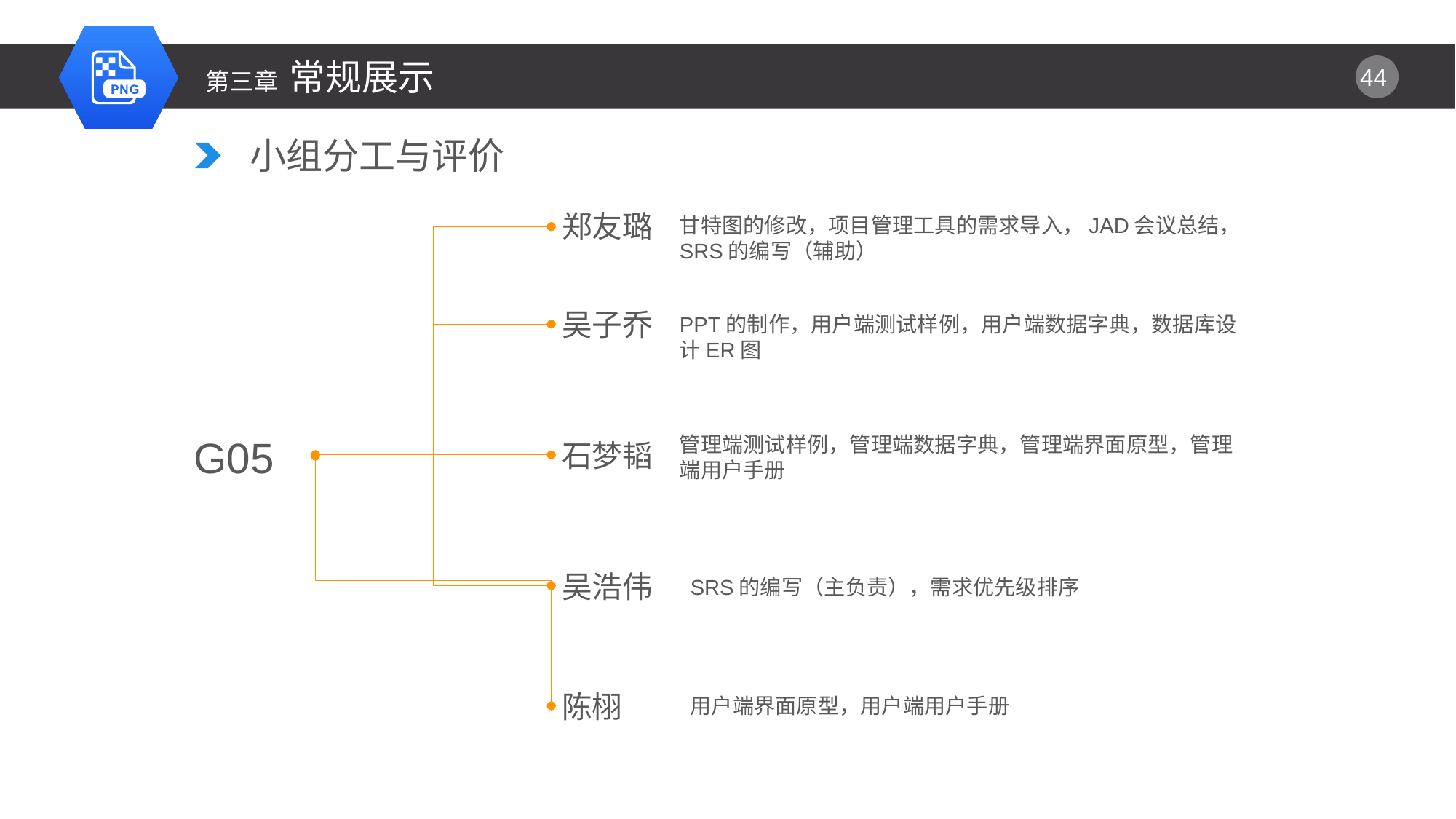

第三章  常规展示

小组分工与评价

郑友璐
甘特图的修改，项目管理工具的需求导入，JAD会议总结， SRS的编写（辅助）
吴子乔
PPT的制作，用户端测试样例，用户端数据字典，数据库设计ER图
G05
管理端测试样例，管理端数据字典，管理端界面原型，管理端用户手册
石梦韬
吴浩伟
SRS的编写（主负责），需求优先级排序
陈栩
用户端界面原型，用户端用户手册